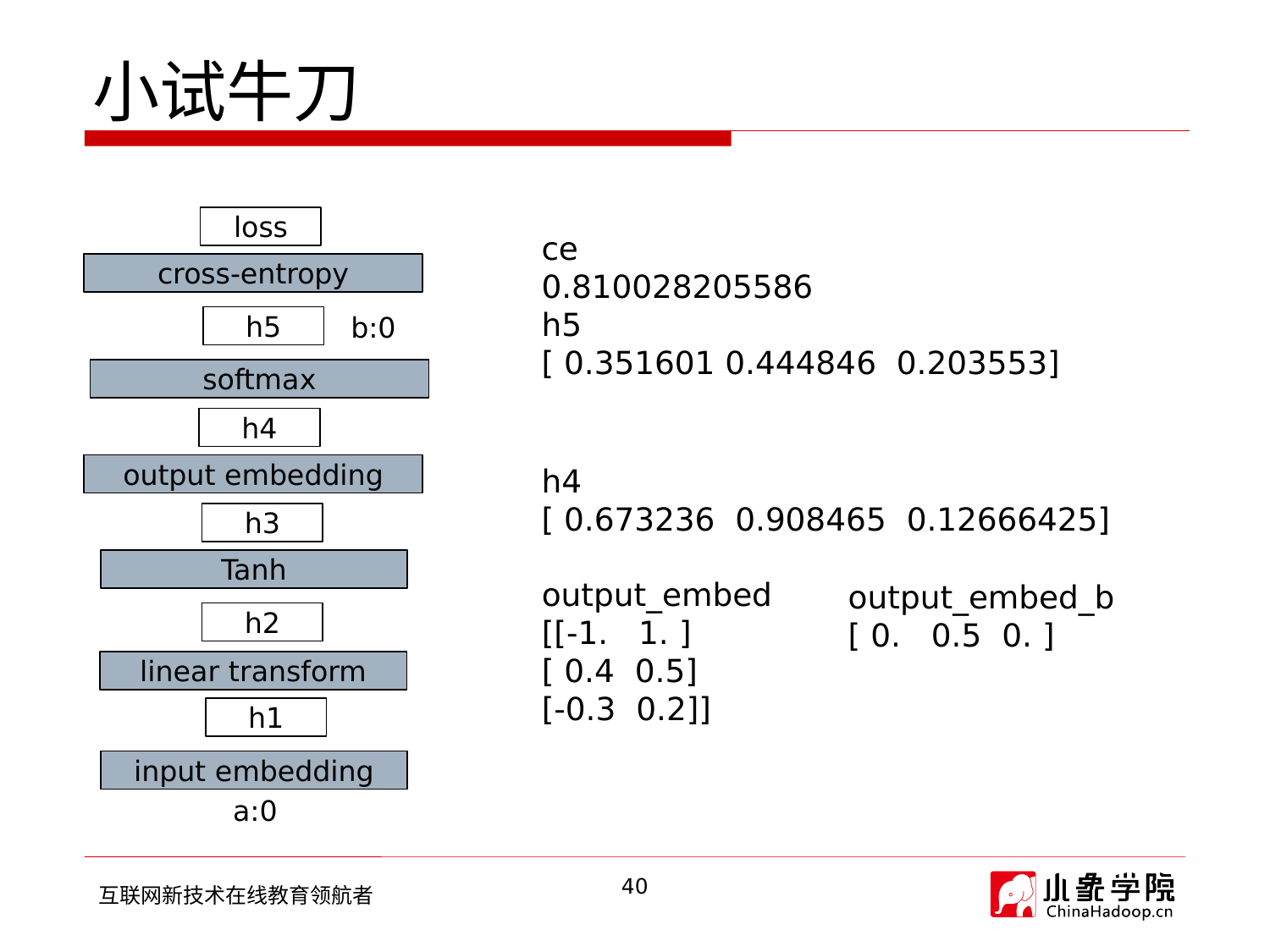

# 小试牛刀
loss
ce
0.810028205586
h5
[ 0.351601 0.444846  0.203553]
cross-entropy
b:0
h5
softmax
h4
output embedding
h4
[ 0.673236  0.908465  0.12666425]
h3
Tanh
output_embed
[[-1.   1. ]
[ 0.4  0.5]
[-0.3  0.2]]
output_embed_b
[ 0.   0.5  0. ]
h2
linear transform
h1
input embedding
a:0
40